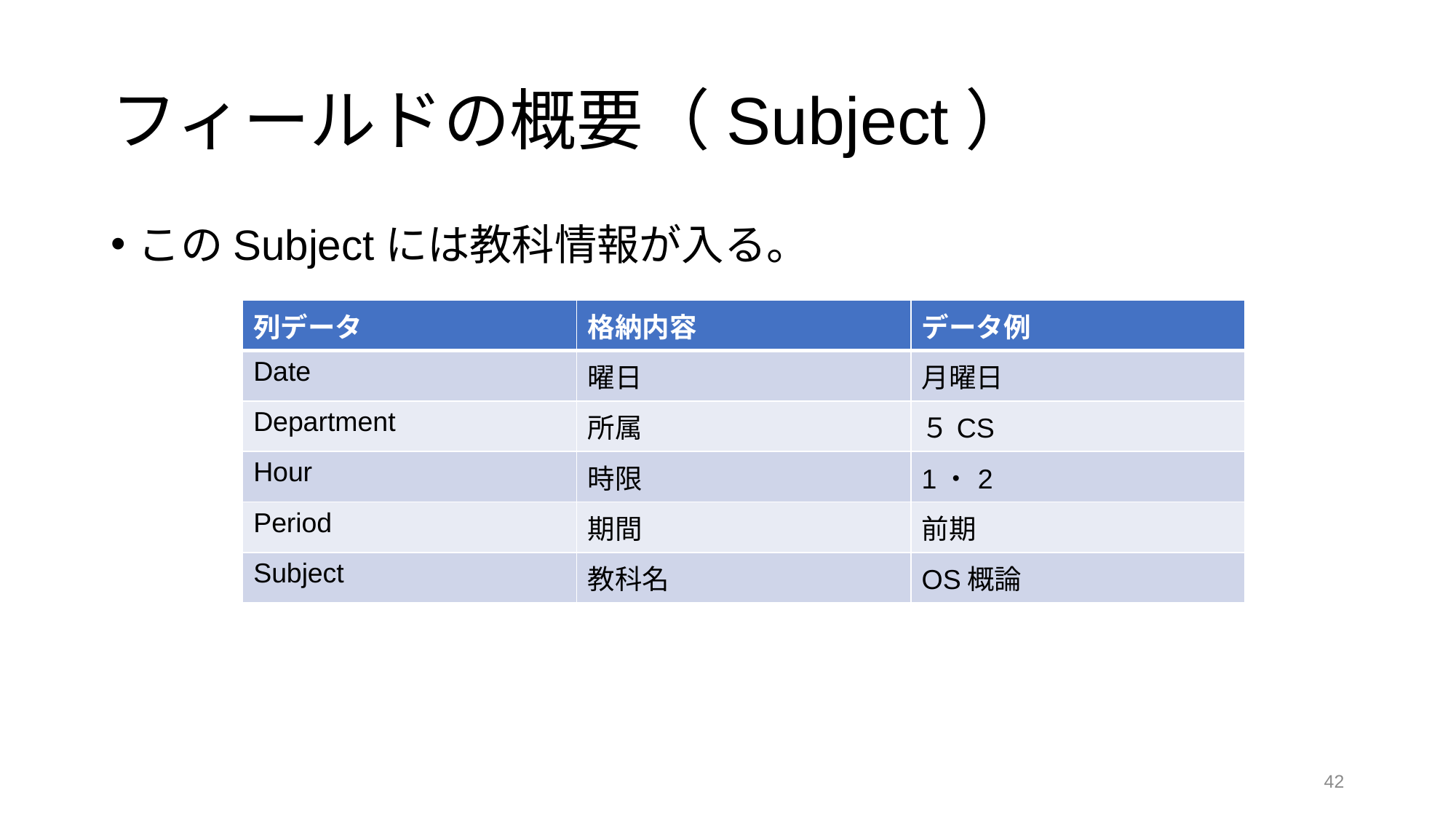

# フィールドの概要（Subject）
このSubjectには教科情報が入る。

| 列データ | 格納内容 | データ例 |
| --- | --- | --- |
| Date | 曜日 | 月曜日 |
| Department | 所属 | ５CS |
| Hour | 時限 | 1・2 |
| Period | 期間 | 前期 |
| Subject | 教科名 | OS概論 |
42